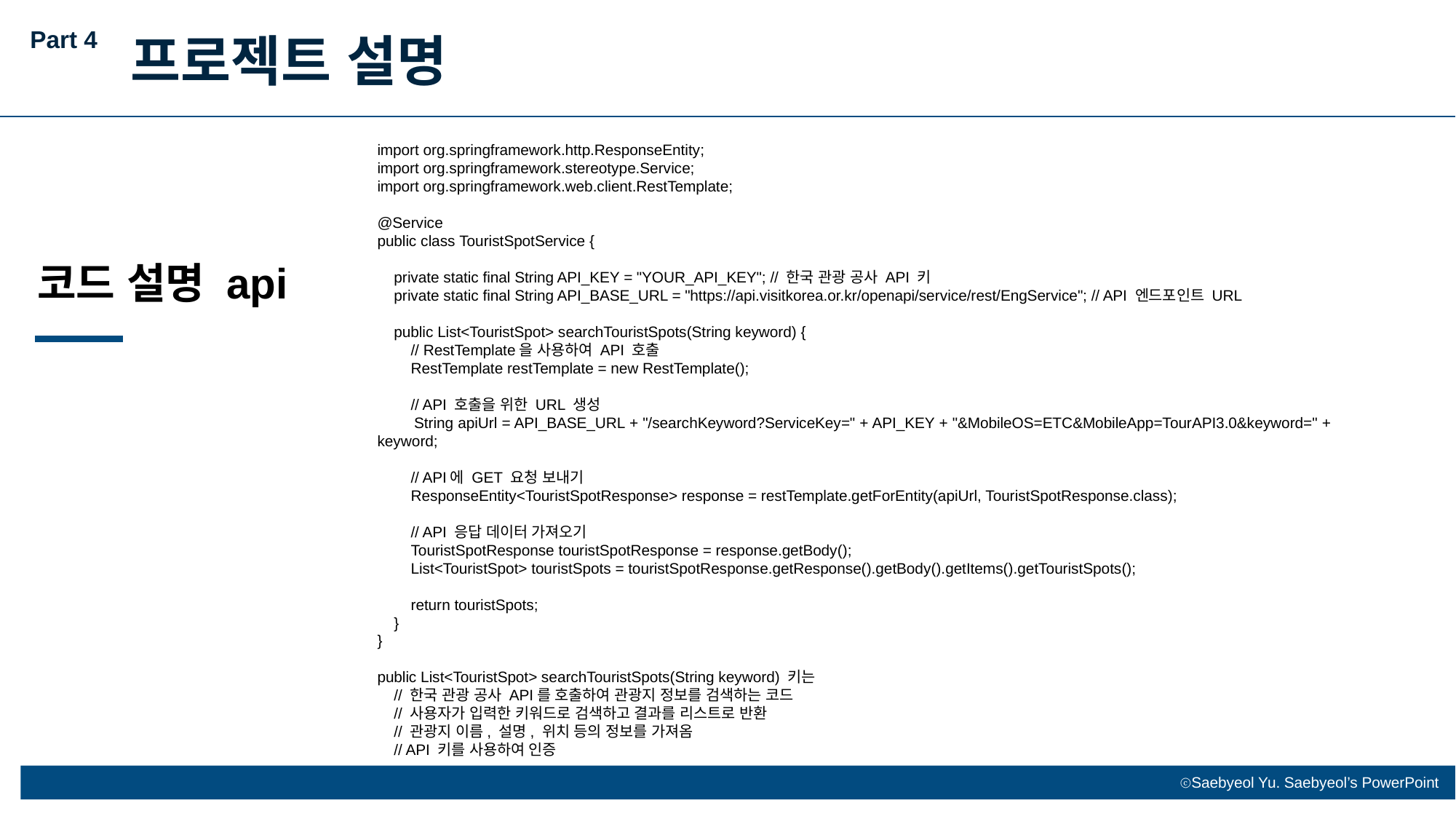

Part 4
프로젝트 설명
import org.springframework.http.ResponseEntity;
import org.springframework.stereotype.Service;
import org.springframework.web.client.RestTemplate;

@Service
public class TouristSpotService {

    private static final String API_KEY = "YOUR_API_KEY"; // 한국 관광 공사 API 키
    private static final String API_BASE_URL = "https://api.visitkorea.or.kr/openapi/service/rest/EngService"; // API 엔드포인트 URL

    public List<TouristSpot> searchTouristSpots(String keyword) {
        // RestTemplate을 사용하여 API 호출
        RestTemplate restTemplate = new RestTemplate();

        // API 호출을 위한 URL 생성
        String apiUrl = API_BASE_URL + "/searchKeyword?ServiceKey=" + API_KEY + "&MobileOS=ETC&MobileApp=TourAPI3.0&keyword=" + keyword;

        // API에 GET 요청 보내기
        ResponseEntity<TouristSpotResponse> response = restTemplate.getForEntity(apiUrl, TouristSpotResponse.class);

        // API 응답 데이터 가져오기
        TouristSpotResponse touristSpotResponse = response.getBody();
        List<TouristSpot> touristSpots = touristSpotResponse.getResponse().getBody().getItems().getTouristSpots();

        return touristSpots;
    }
}

public List<TouristSpot> searchTouristSpots(String keyword) 키는
    // 한국 관광 공사 API를 호출하여 관광지 정보를 검색하는 코드
    // 사용자가 입력한 키워드로 검색하고 결과를 리스트로 반환
    // 관광지 이름, 설명, 위치 등의 정보를 가져옴
    // API 키를 사용하여 인증
코드 설명 api